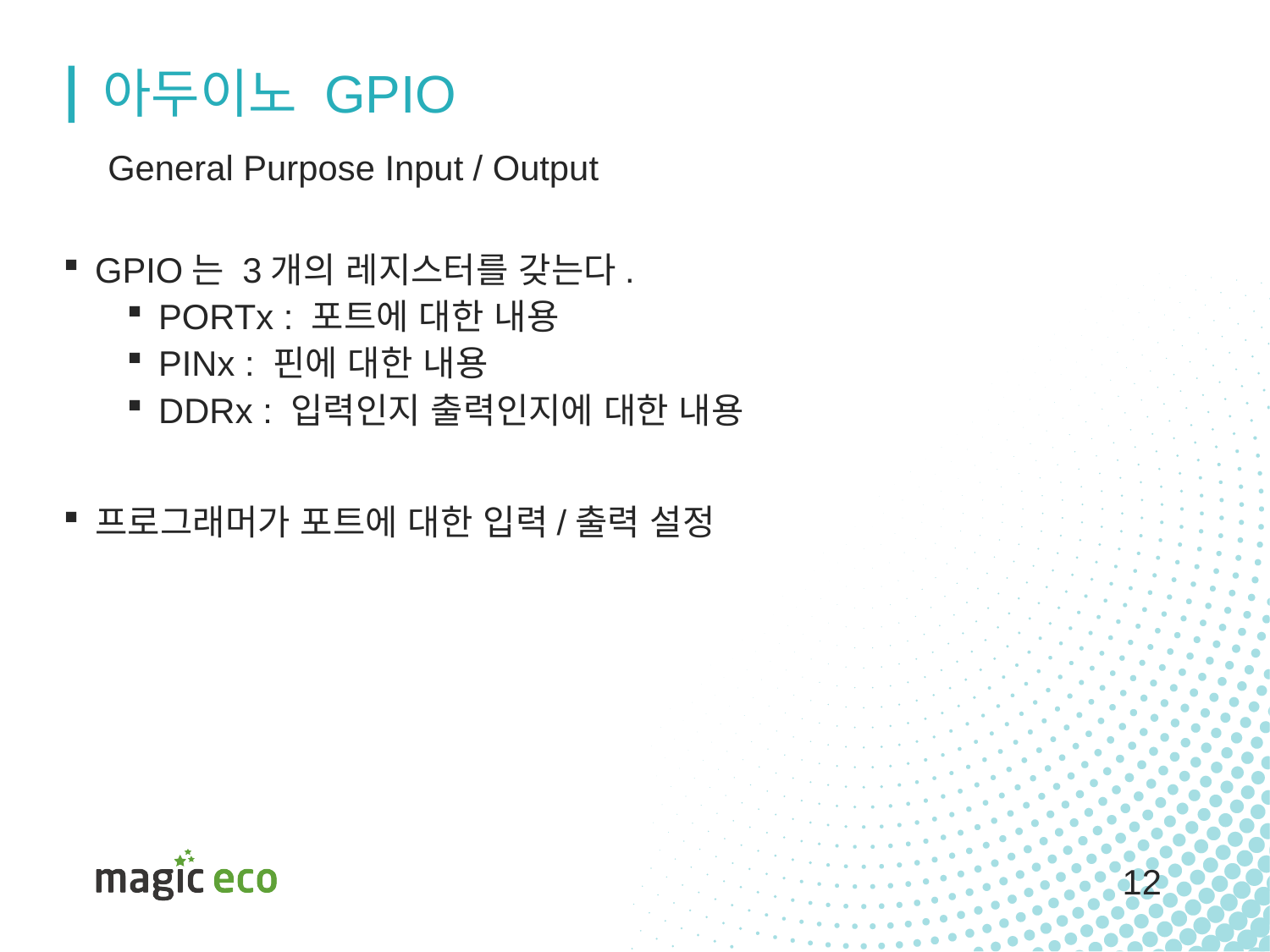

# 아두이노 GPIO
General Purpose Input / Output
GPIO는 3개의 레지스터를 갖는다.
PORTx : 포트에 대한 내용
PINx : 핀에 대한 내용
DDRx : 입력인지 출력인지에 대한 내용

프로그래머가 포트에 대한 입력/출력 설정